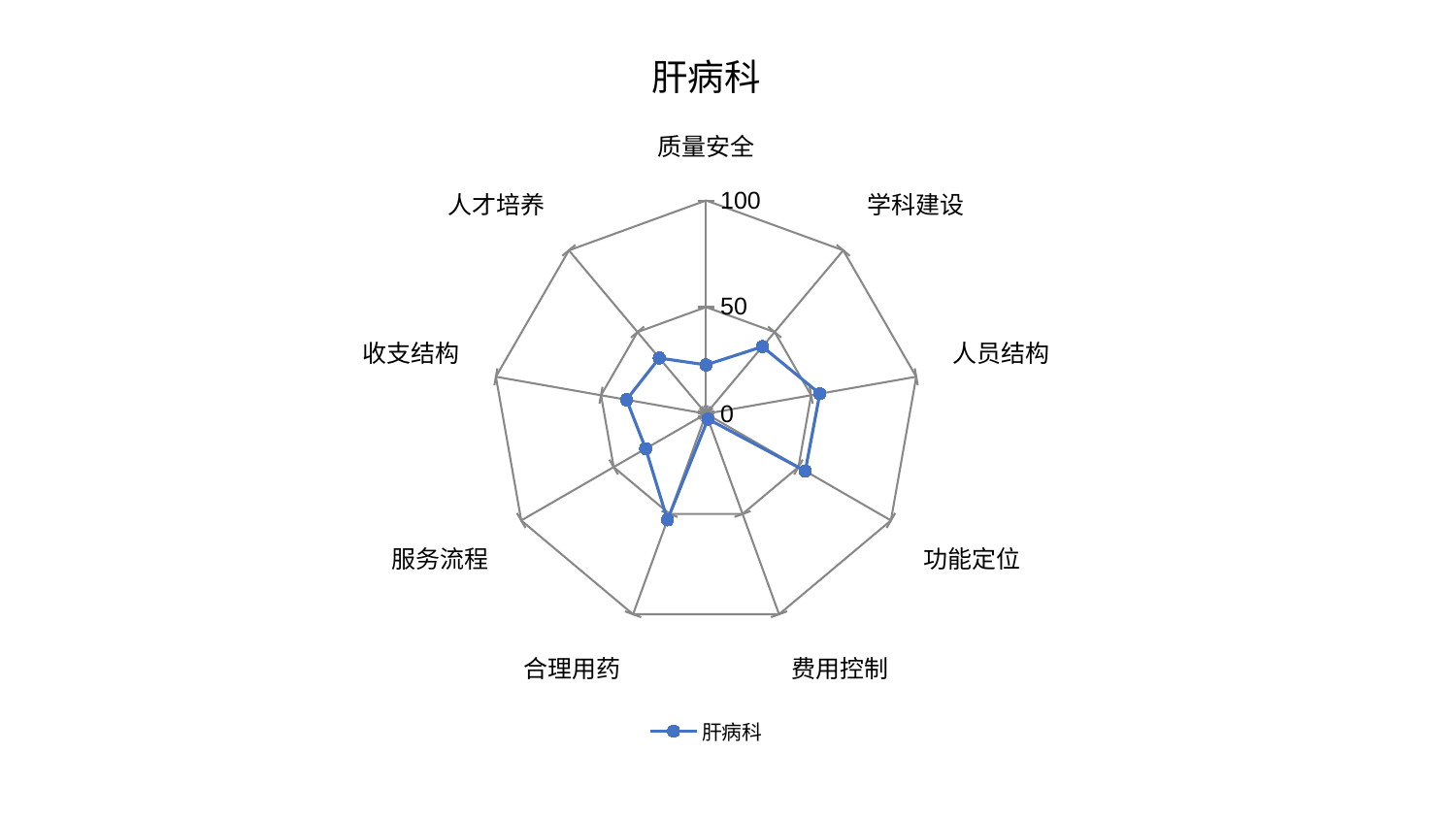

### Chart: 肝病科

| Category | 肝病科 |
|---|---|
| 质量安全 | 22.93129134684303 |
| 学科建设 | 41.10162572160924 |
| 人员结构 | 54.100067059144116 |
| 功能定位 | 53.680832069912775 |
| 费用控制 | 2.632870225561932 |
| 合理用药 | 52.9271048175732 |
| 服务流程 | 32.68783868158238 |
| 收支结构 | 37.856291900500594 |
| 人才培养 | 34.126700250825245 |
316